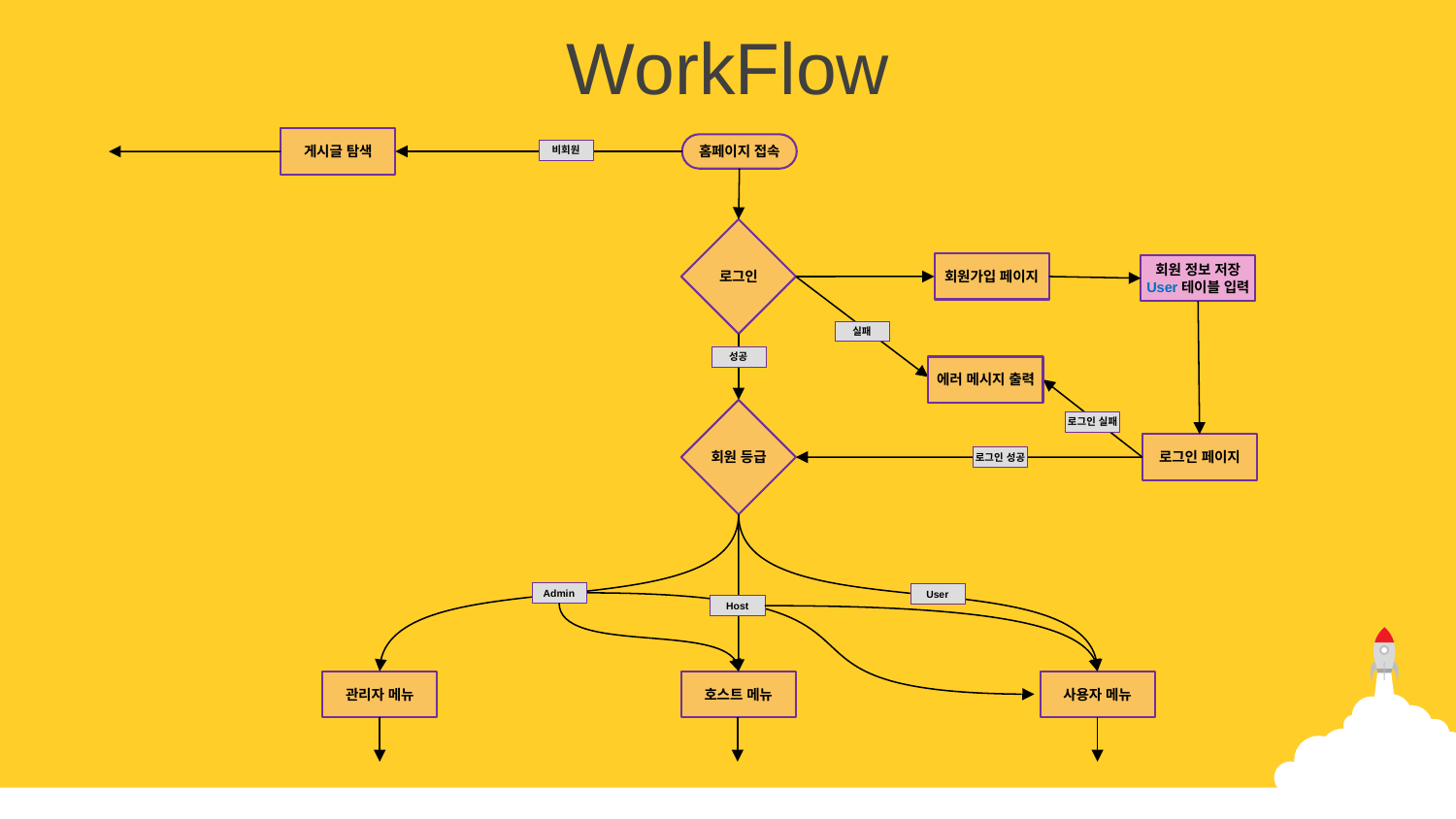

WorkFlow
게시글 탐색
홈페이지 접속
비회원
로그인
회원가입 페이지
회원 정보 저장
User테이블 입력
실패
성공
에러 메시지 출력
회원 등급
로그인 실패
로그인 페이지
로그인 성공
Admin
User
Host
관리자 메뉴
호스트 메뉴
사용자 메뉴